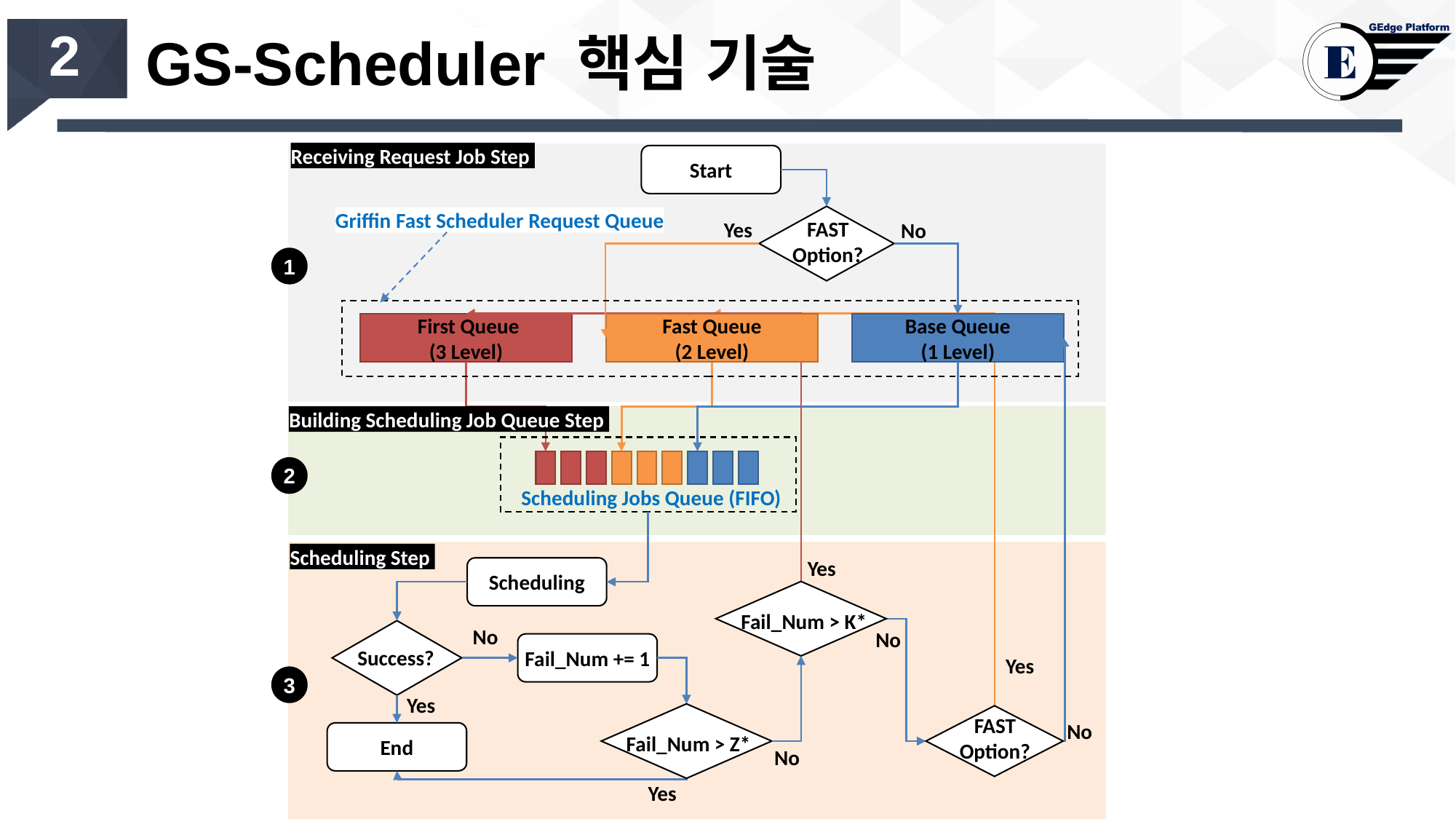

# GS-Scheduler 핵심 기술
2
Receiving Request Job Step

Start

Griffin Fast Scheduler Request Queue
FAST
Option?
Yes
No
1

 First Queue
(3 Level)
Fast Queue
(2 Level)
Base Queue
(1 Level)

Building Scheduling Job Queue Step

2
Scheduling Jobs Queue (FIFO)

Scheduling Step
Yes
Scheduling

Fail_Num > K*

No
No
Fail_Num += 1
Success?
Yes
3
Yes

 Fail_Num > Z*

FAST
Option?
No
End
No
Yes